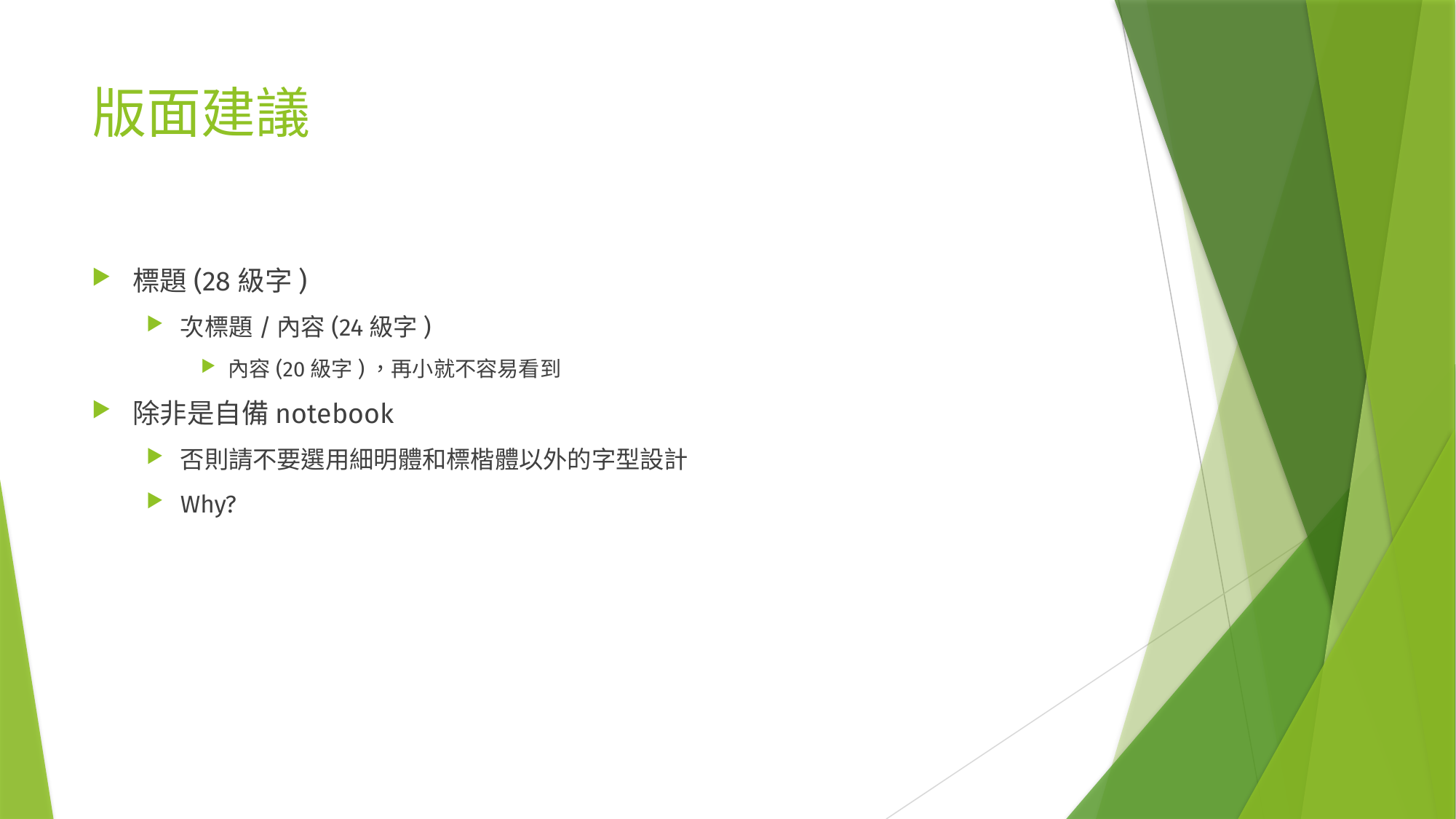

# 版面建議
標題(28級字)
次標題/內容(24級字)
內容(20級字)，再小就不容易看到
除非是自備notebook
否則請不要選用細明體和標楷體以外的字型設計
Why?